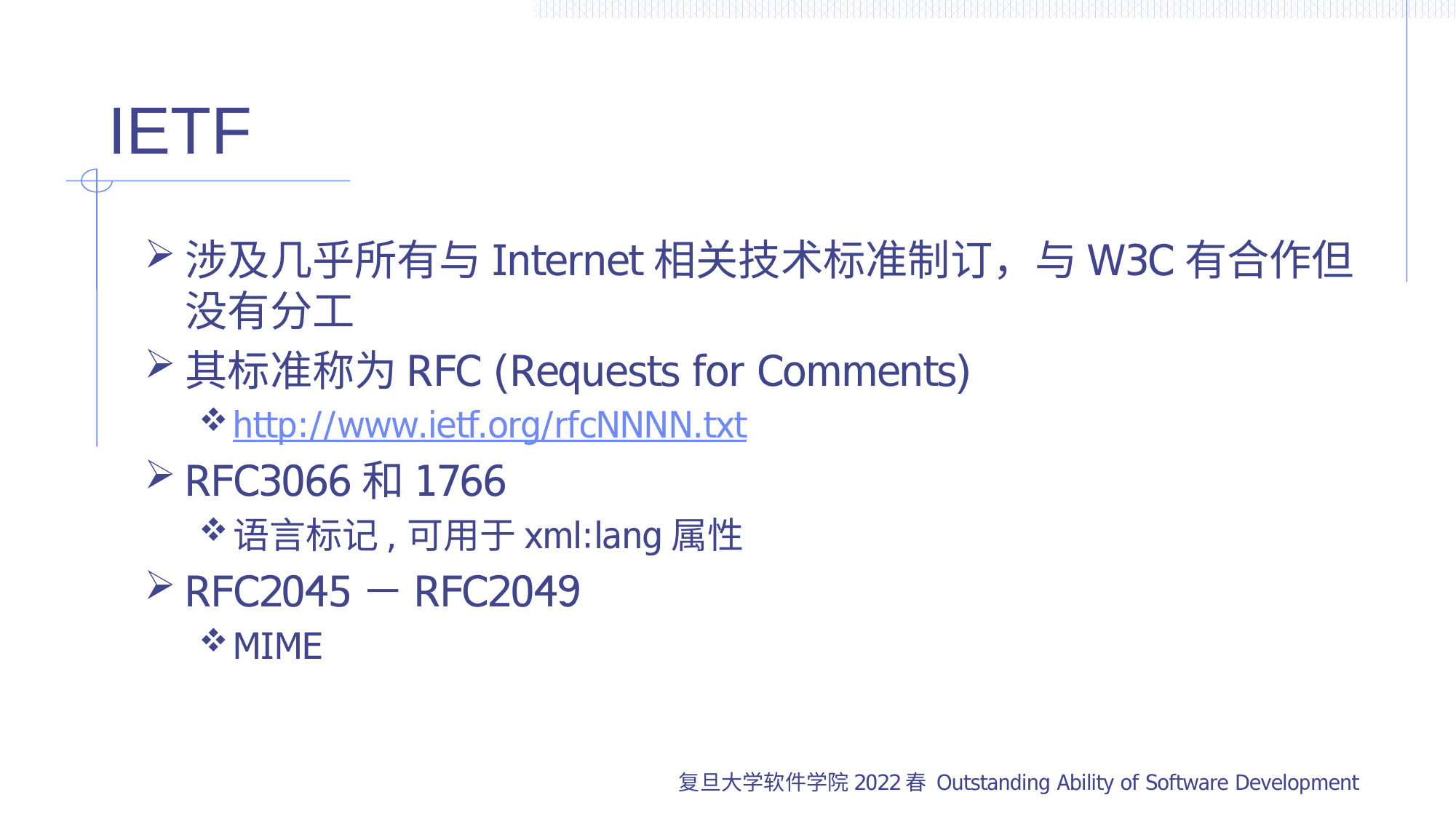

# IETF
涉及几乎所有与Internet相关技术标准制订，与W3C有合作但没有分工
其标准称为RFC (Requests for Comments)
http://www.ietf.org/rfcNNNN.txt
RFC3066和1766
语言标记,可用于xml:lang属性
RFC2045－RFC2049
MIME